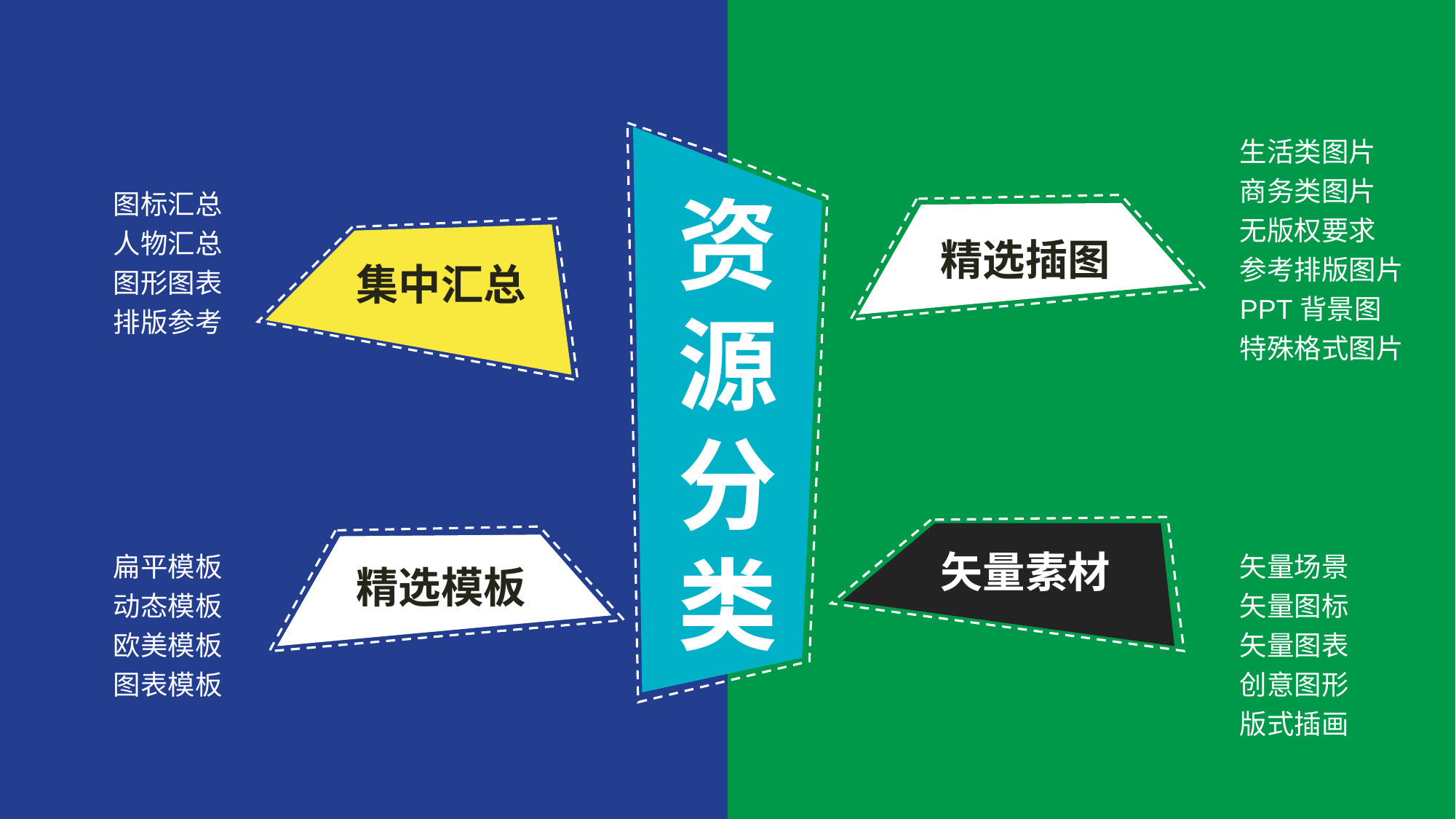

生活类图片
商务类图片
无版权要求
参考排版图片
PPT背景图
特殊格式图片

图标汇总
人物汇总
图形图表
排版参考
资
源
分
类

精选插图
集中汇总

扁平模板
动态模板
欧美模板
图表模板
矢量场景
矢量图标
矢量图表
创意图形
版式插画
矢量素材
精选模板